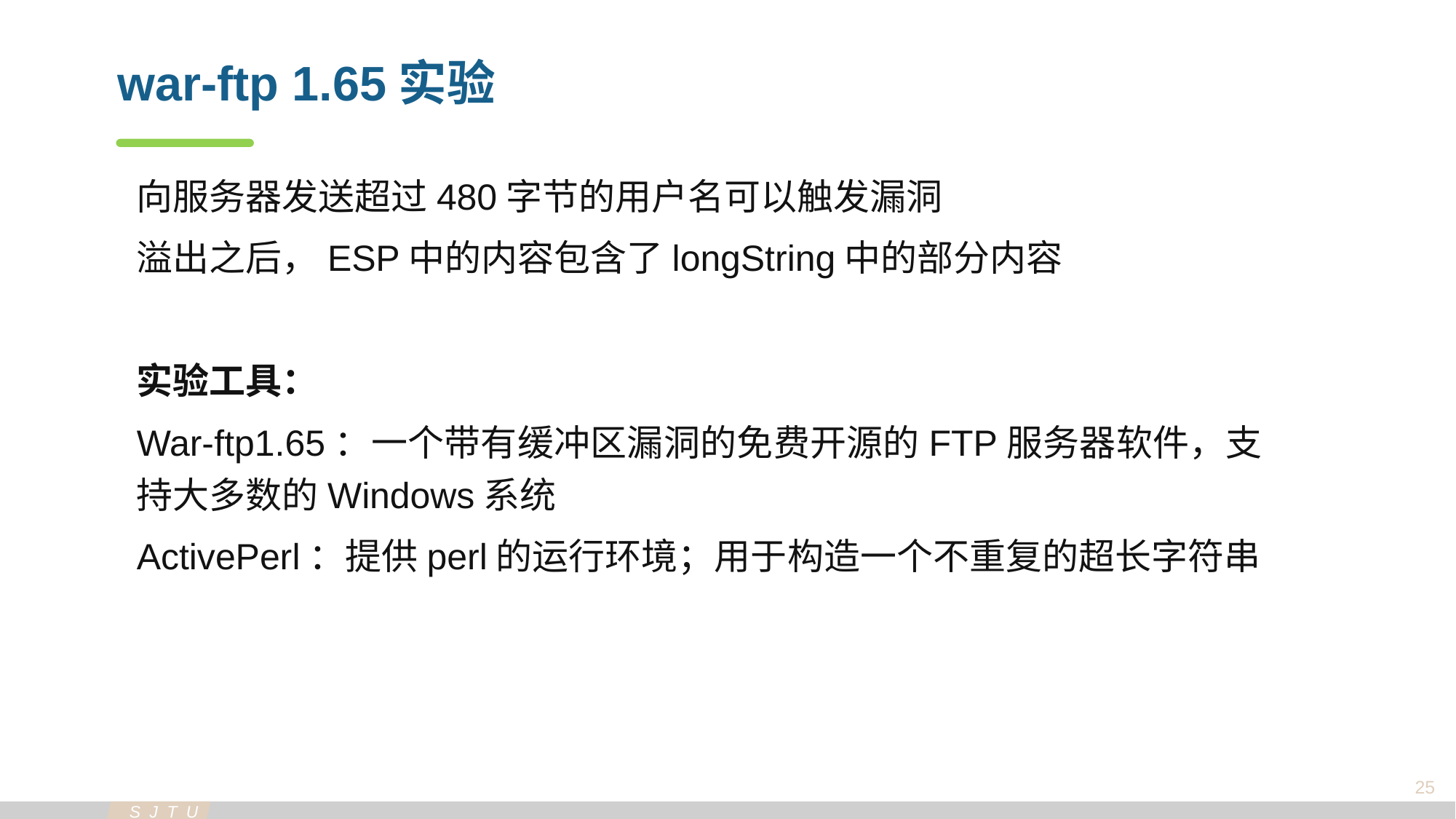

war-ftp 1.65实验
向服务器发送超过480字节的用户名可以触发漏洞
溢出之后，ESP中的内容包含了longString中的部分内容

实验工具：
War-ftp1.65：一个带有缓冲区漏洞的免费开源的FTP服务器软件，支持大多数的Windows系统
ActivePerl：提供perl的运行环境；用于构造一个不重复的超长字符串
25